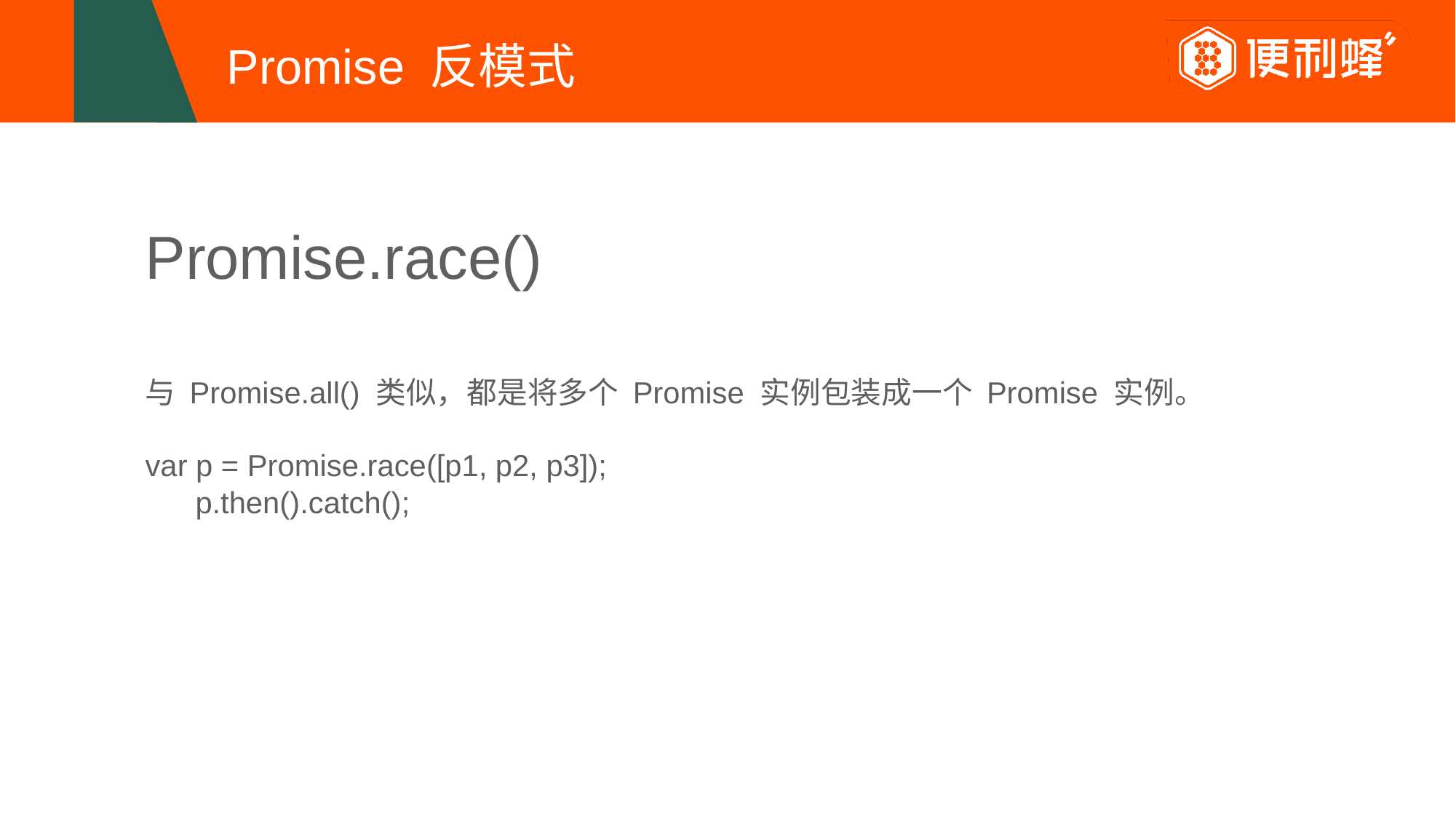

# Promise 反模式
Promise.race()
与 Promise.all() 类似，都是将多个 Promise 实例包装成一个 Promise 实例。

var p = Promise.race([p1, p2, p3]);
      p.then().catch();